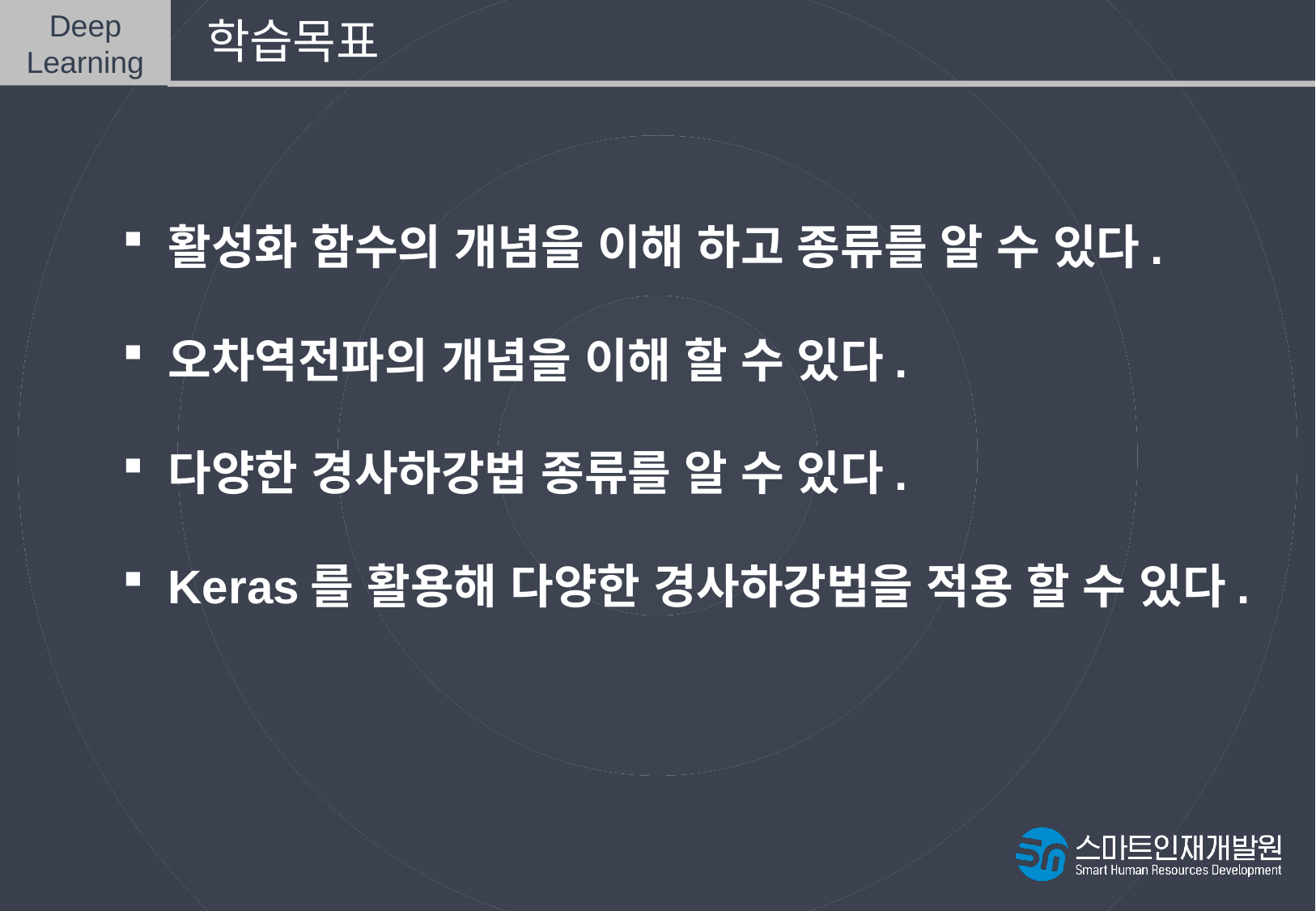

Deep
Learning
 학습목표

활성화 함수의 개념을 이해 하고 종류를 알 수 있다.
오차역전파의 개념을 이해 할 수 있다.
다양한 경사하강법 종류를 알 수 있다.
Keras를 활용해 다양한 경사하강법을 적용 할 수 있다.